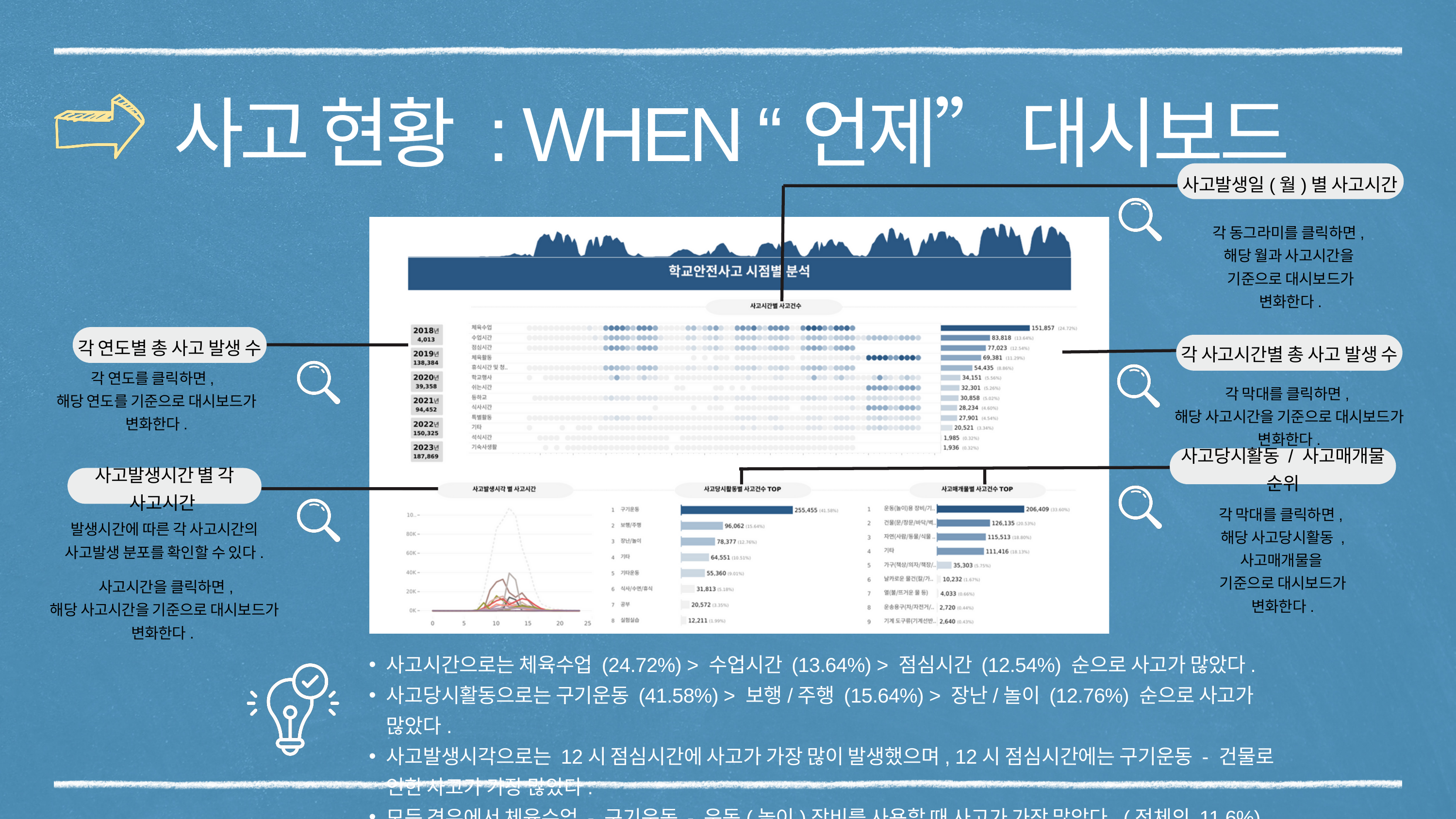

사고 현황 : WHEN “언제” 대시보드

사고발생일(월)별 사고시간

각 동그라미를 클릭하면,
해당 월과 사고시간을
기준으로 대시보드가 변화한다.
각 연도별 총 사고 발생 수

각 사고시간별 총 사고 발생 수

각 연도를 클릭하면,
해당 연도를 기준으로 대시보드가 변화한다.
각 막대를 클릭하면,
해당 사고시간을 기준으로 대시보드가 변화한다.
사고당시활동 / 사고매개물 순위

사고발생시간 별 각 사고시간

각 막대를 클릭하면,
해당 사고당시활동 , 사고매개물을
기준으로 대시보드가 변화한다.
발생시간에 따른 각 사고시간의
사고발생 분포를 확인할 수 있다.

 사고시간을 클릭하면,
해당 사고시간을 기준으로 대시보드가 변화한다.
사고시간으로는 체육수업 (24.72%) > 수업시간 (13.64%) > 점심시간 (12.54%) 순으로 사고가 많았다.
사고당시활동으로는 구기운동 (41.58%) > 보행/주행 (15.64%) > 장난/놀이 (12.76%) 순으로 사고가 많았다.
사고발생시각으로는 12시 점심시간에 사고가 가장 많이 발생했으며, 12시 점심시간에는 구기운동 - 건물로 인한 사고가 가장 많았다.
모든 경우에서 체육수업 - 구기운동 - 운동(놀이)장비를 사용할 때 사고가 가장 많았다. (전체의 11.6%)